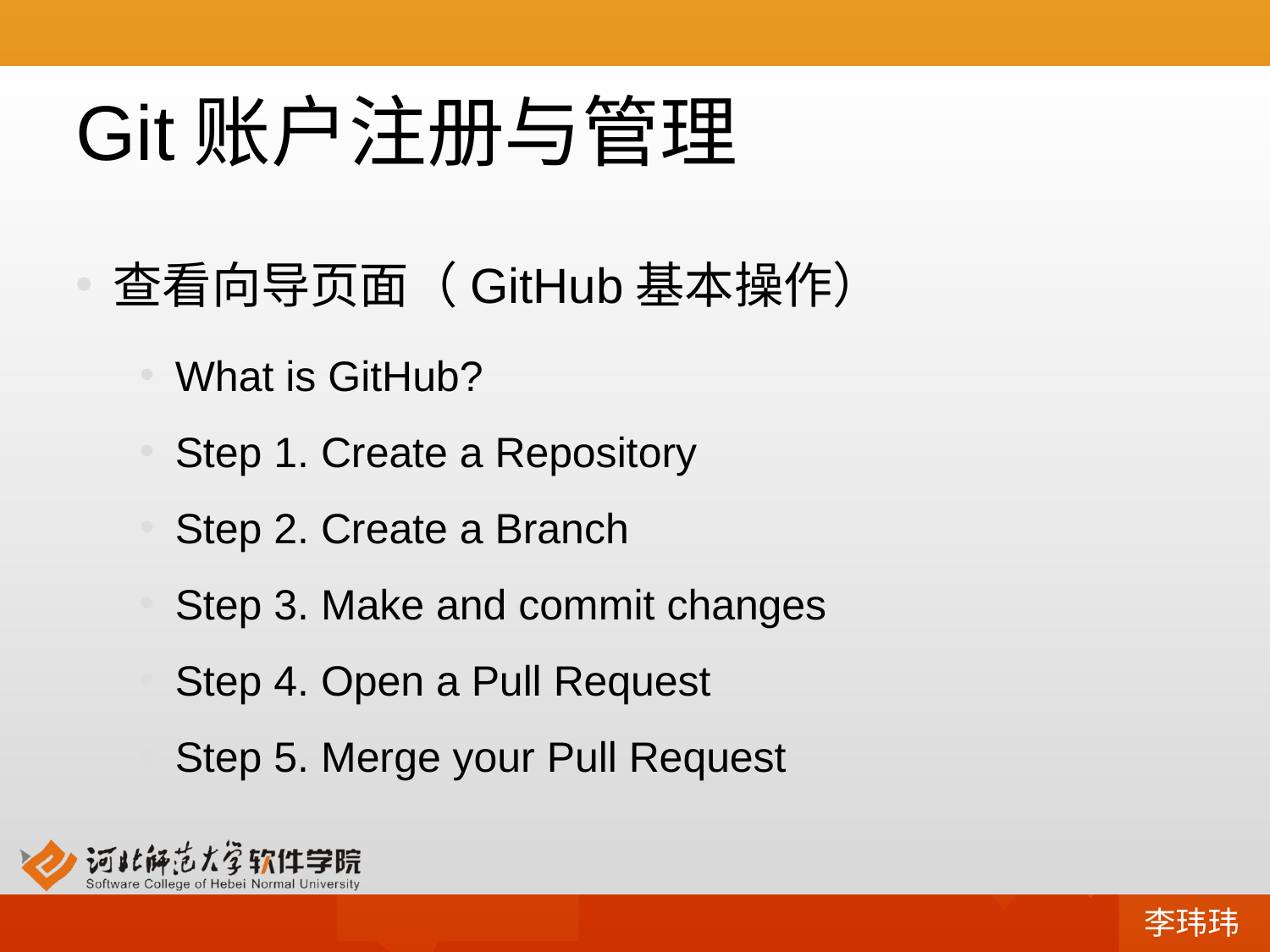

# Git账户注册与管理
查看向导页面（GitHub基本操作）
What is GitHub?
Step 1. Create a Repository
Step 2. Create a Branch
Step 3. Make and commit changes
Step 4. Open a Pull Request
Step 5. Merge your Pull Request